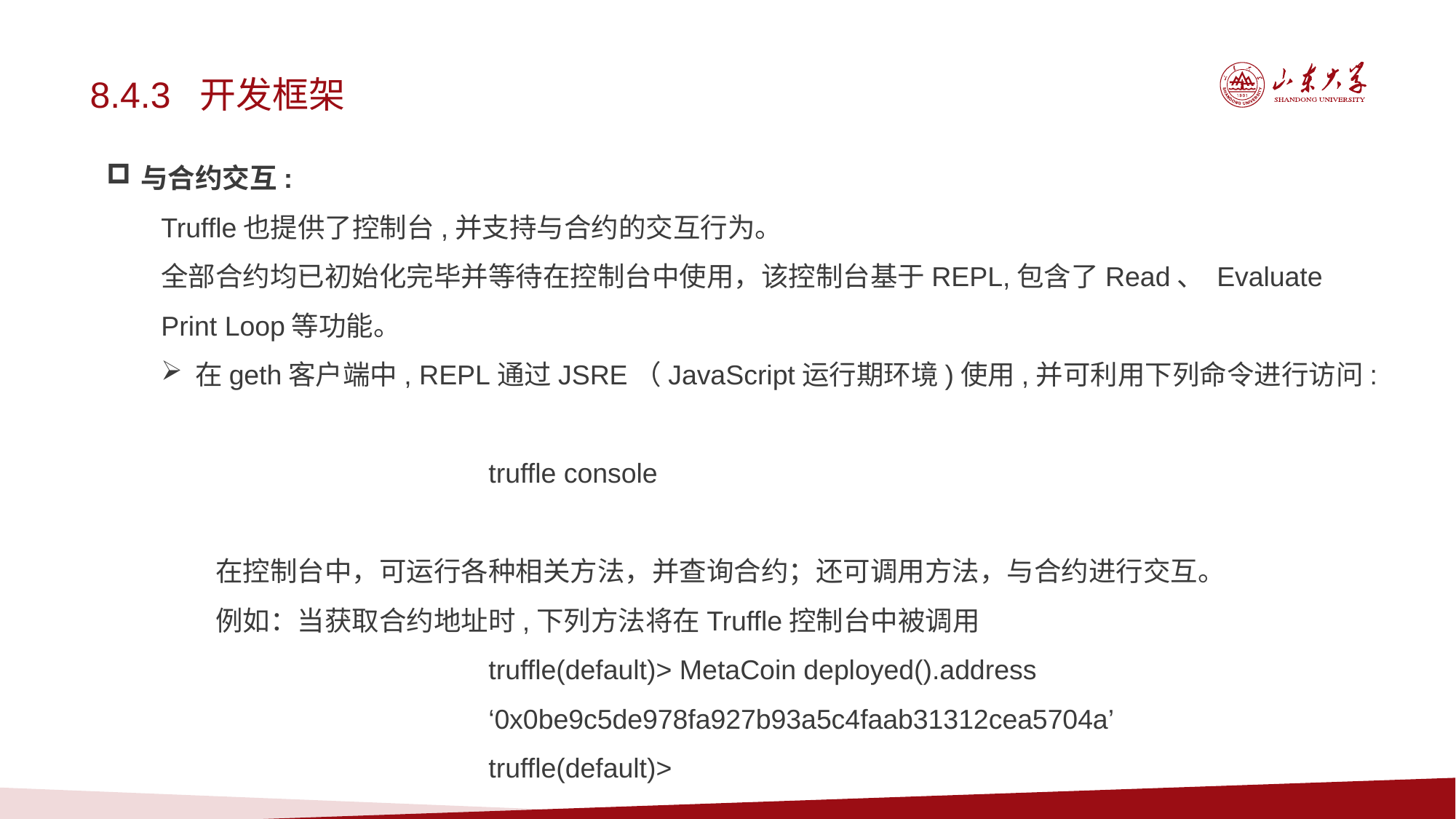

8.4.3  开发框架
与合约交互:
Truffle也提供了控制台,并支持与合约的交互行为。
全部合约均已初始化完毕并等待在控制台中使用，该控制台基于REPL,包含了Read、 Evaluate Print Loop等功能。
在geth客户端中, REPL通过JSRE（JavaScript运行期环境)使用,并可利用下列命令进行访问:
truffle console

在控制台中，可运行各种相关方法，并查询合约；还可调用方法，与合约进行交互。
例如：当获取合约地址时,下列方法将在Truffle控制台中被调用
truffle(default)> MetaCoin deployed().address
‘0x0be9c5de978fa927b93a5c4faab31312cea5704a’
truffle(default)>